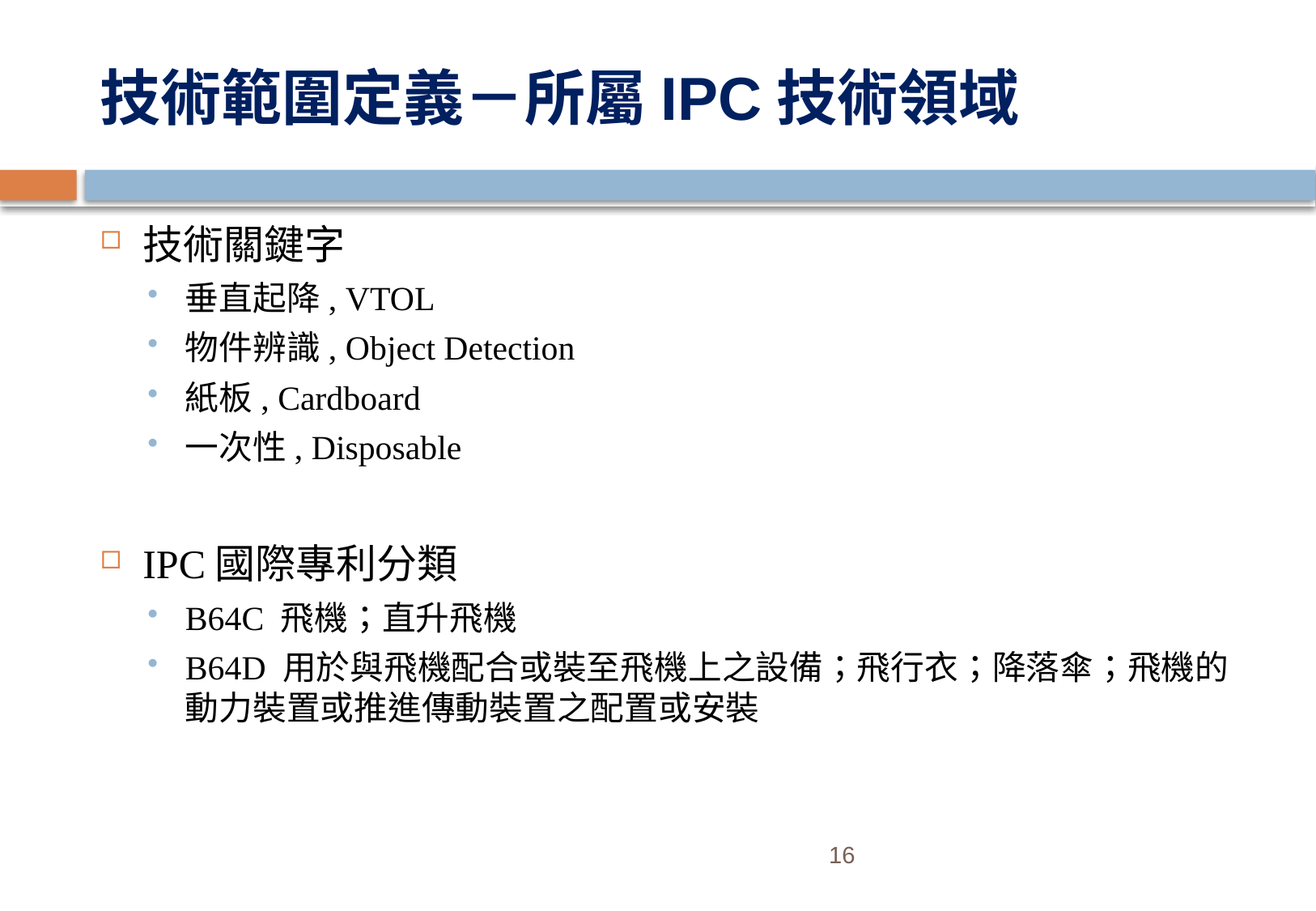

# 技術範圍定義－所屬IPC技術領域
技術關鍵字
垂直起降, VTOL
物件辨識, Object Detection
紙板, Cardboard
一次性, Disposable

IPC國際專利分類
B64C 飛機；直升飛機
B64D 用於與飛機配合或裝至飛機上之設備；飛行衣；降落傘；飛機的動力裝置或推進傳動裝置之配置或安裝

16